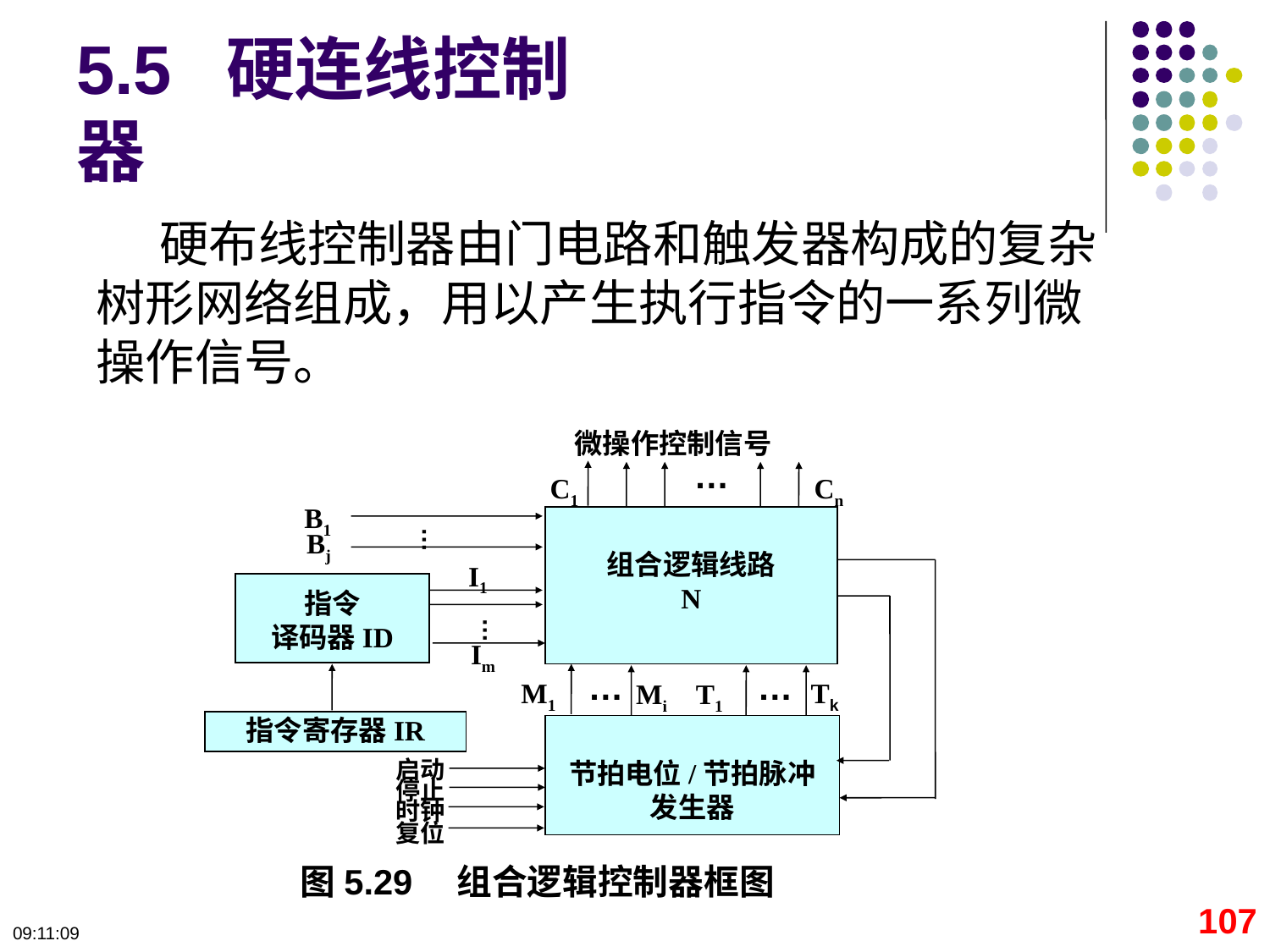

# 5.5  硬连线控制器
硬布线控制器由门电路和触发器构成的复杂树形网络组成，用以产生执行指令的一系列微操作信号。
微操作控制信号
…

C1
Cn
B1

组合逻辑线路
N
…

Bj

I1

指令
译码器ID

…
Im

…
…

M1
Tk
Mi
T1
指令寄存器IR

节拍电位/节拍脉冲发生器
启动

停止

时钟

复位

图5.29　组合逻辑控制器框图
107
09:11:09